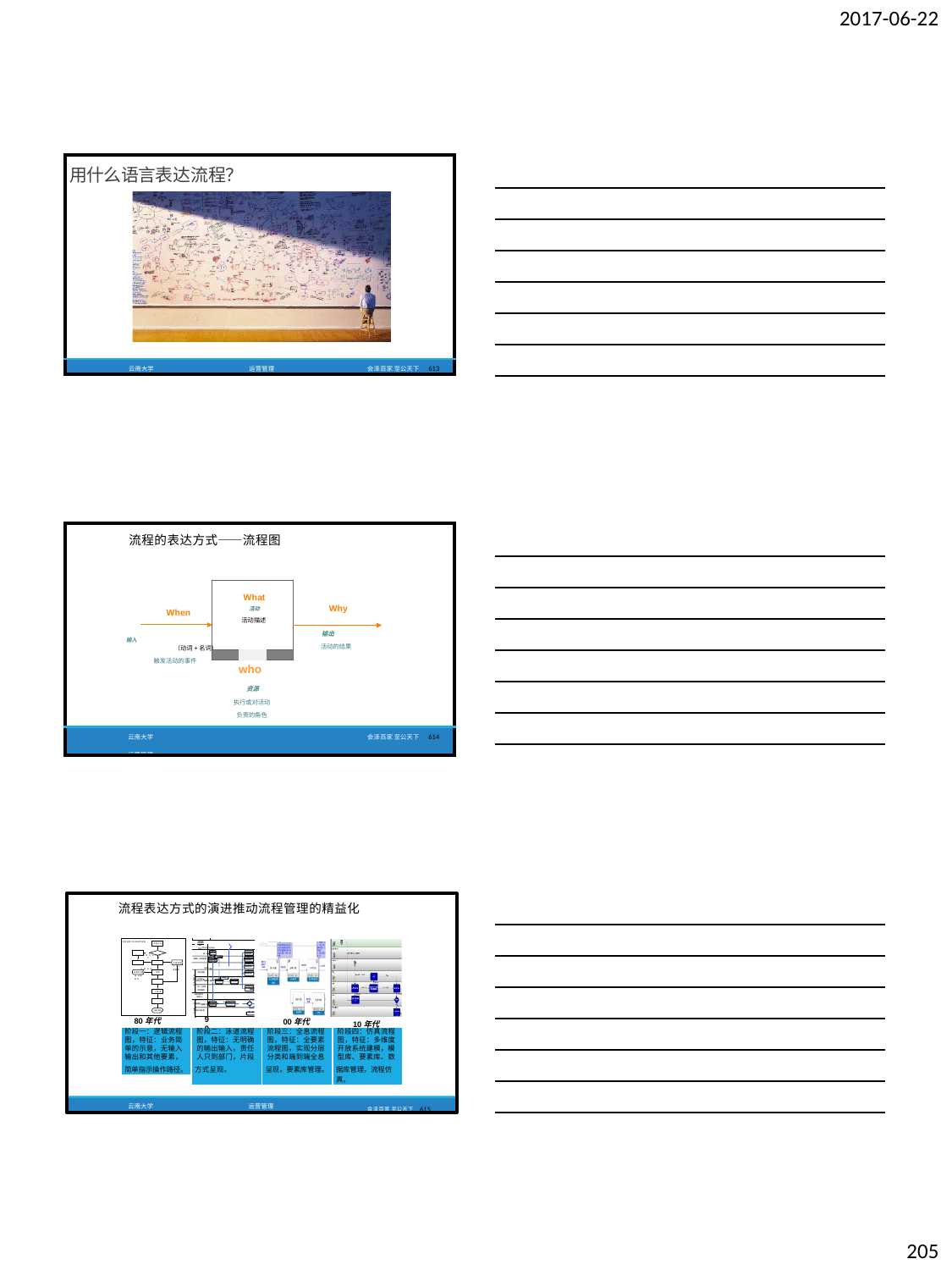

2017-06-22
| 用什么语言表达流程？ |  |  |  |
| --- | --- | --- | --- |
| 云南大学 | 运营管理 | 会泽百家 至公天下 | 613 |

| 流程的表达方式——流程图 What When 活动 活动描述 输入 （动词+名词） 触发活动的事件 who 资源 执行或对活动 负责的角色 | Why 输出 活动的结果 |  |  |
| --- | --- | --- | --- |
| 云南大学 运营管理 |  | 会泽百家 至公天下 | 614 |

Who

流程表达方式的演进推动流程管理的精益化

食堂收费子系统操作流程
流程开始

否
开 户 是 否 为 公 司 员 工

注 册 充 值

        流程图

阶 段 选 定 车 型 ， 提 交 申 请

业务

05.1
介绍业务信息

05.2
介绍业务信息

01
客 户 业 务 申 请
业务申请表
经销商/市场部经理       02
业务初步考察

合 作 银 行 传 真

是

存储数据于 中心数据库

05.3
了解业务信息

05.4
了解业务信息

收费机存储 消费时间

消费
上载数据 消费统计 财务结算

银行资源部

金
融 欧V业务部

订单推进表
03.1 04.1

服 订 单 推 进 科 传 真 业 务 受 理 电 话 预 审 沟 通
务
部
欧V业务部	05.3
风险管理科	了解业务信息

信用评审例会
/审批权人

03.2             04.2             5 个
欧 销 售 管 理 部 业 务 受 理 欧 V 内 部 评 审 工 作 日 判 断
V
客

否

车 财务计划部 事
业
90年代

结束

结束，通知
80年代
00年代
10年代

| 阶段一：逻辑流程 | 阶段二：泳道流程 | 阶段三：全息流程 | 阶段四：仿真流程 |
| --- | --- | --- | --- |
| 图，特征：业务简 | 图，特征：无明确 | 图，特征：全要素 | 图，特征：多维度 |
| 单的示意，无输入 | 的输出输入，责任 | 流程图，实现分层 | 开放系统建模，模 |
| 输出和其他要素， | 人只到部门，片段 | 分类和端到端全息 | 型库、要素库、数 |
| 简单指示操作路径。 | 方式呈现。 | 呈现，要素库管理。 | 据库管理，流程仿 真。 |
|  |  |  |  |

云南大学
运营管理
会泽百家 至公天下 615

205